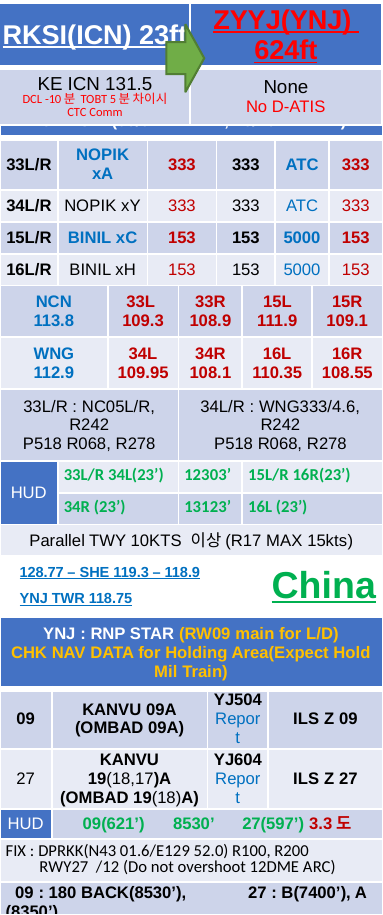

| RKSI(ICN) 23ft | ZYYJ(YNJ) 624ft |
| --- | --- |
| KE ICN 131.5 DCL -10분 TOBT 5분 차이시 CTC Comm | None No D-ATIS |

| ICN : SID (33/34 NADP 1, 15/16 NADP 2) |  |  |  |  |  |  |  |  |  |
| --- | --- | --- | --- | --- | --- | --- | --- | --- | --- |
| 33L/R | NOPIK xA |  | 333 |  | 333 |  | ATC |  | 333 |
| 34L/R | NOPIK xY |  | 333 |  | 333 |  | ATC |  | 333 |
| 15L/R | BINIL xC |  | 153 |  | 153 |  | 5000 |  | 153 |
| 16L/R | BINIL xH |  | 153 |  | 153 |  | 5000 |  | 153 |
| NCN 113.8 |  | 33L 109.3 |  | 33R 108.9 |  | 15L 111.9 |  | 15R 109.1 |  |
| WNG 112.9 |  | 34L 109.95 |  | 34R 108.1 |  | 16L 110.35 |  | 16R 108.55 |  |
| 33L/R : NC05L/R, R242 P518 R068, R278 |  |  |  | 34L/R : WNG333/4.6, R242 P518 R068, R278 |  |  |  |  |  |
| HUD | 33L/R 34L(23’) |  |  | 12303’ |  | 15L/R 16R(23’) |  |  |  |
|  | 34R (23’) |  |  | 13123’ |  | 16L (23’) |  |  |  |
| Parallel TWY 10KTS 이상(R17 MAX 15kts) |  |  |  |  |  |  |  |  |  |
DEP 125.15 – TGU 132.8 – DLC 132.95 – 135.65
128.77 – SHE 119.3 – 118.9
YNJ TWR 118.75
China
| YNJ : RNP STAR (RW09 main for L/D) CHK NAV DATA for Holding Area(Expect Hold Mil Train) |  |  |  |
| --- | --- | --- | --- |
| 09 | KANVU 09A (OMBAD 09A) | YJ504 Report | ILS Z 09 |
| 27 | KANVU 19(18,17)A (OMBAD 19(18)A) | YJ604 Report | ILS Z 27 |
| HUD | 09(621’) 8530’ 27(597’) 3.3도 |  |  |
| FIX : DPRKK(N43 01.6/E129 52.0) R100, R200 RWY27 /12 (Do not overshoot 12DME ARC) |  |  |  |
| 09 : 180 BACK(8530’), 27 : B(7400’), A (8350’) |  |  |  |
| Expect Hold Due to Military Training Time(ADD FUEL) PAX Window must closed Between APP and DEP. |  |  |  |